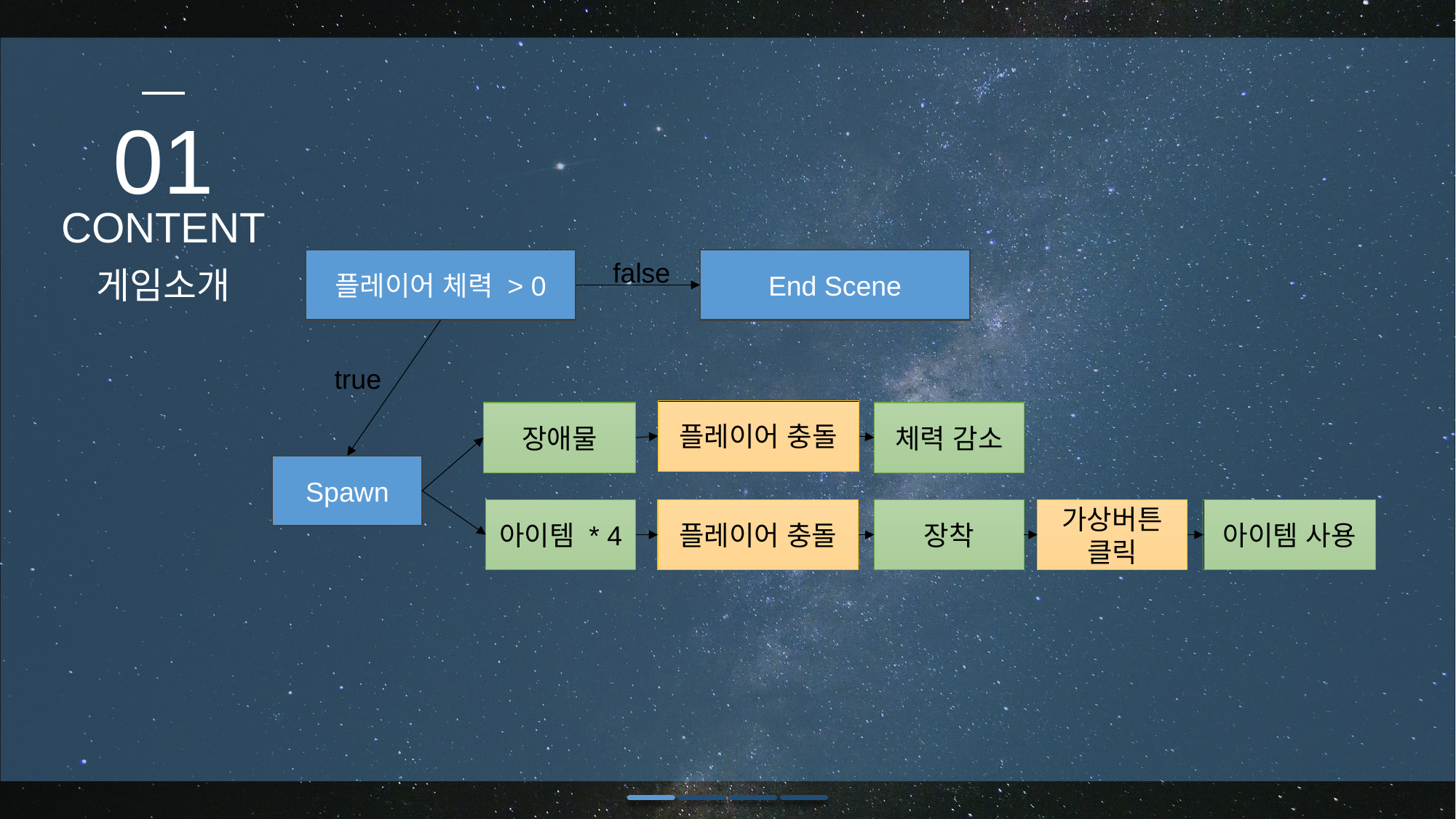

01
CONTENT
플레이어 체력 > 0
false
End Scene
게임소개
true
플레이어 충돌
체력 감소
장애물
Spawn
플레이어 충돌
장착
가상버튼 클릭
아이템 사용
아이템 * 4